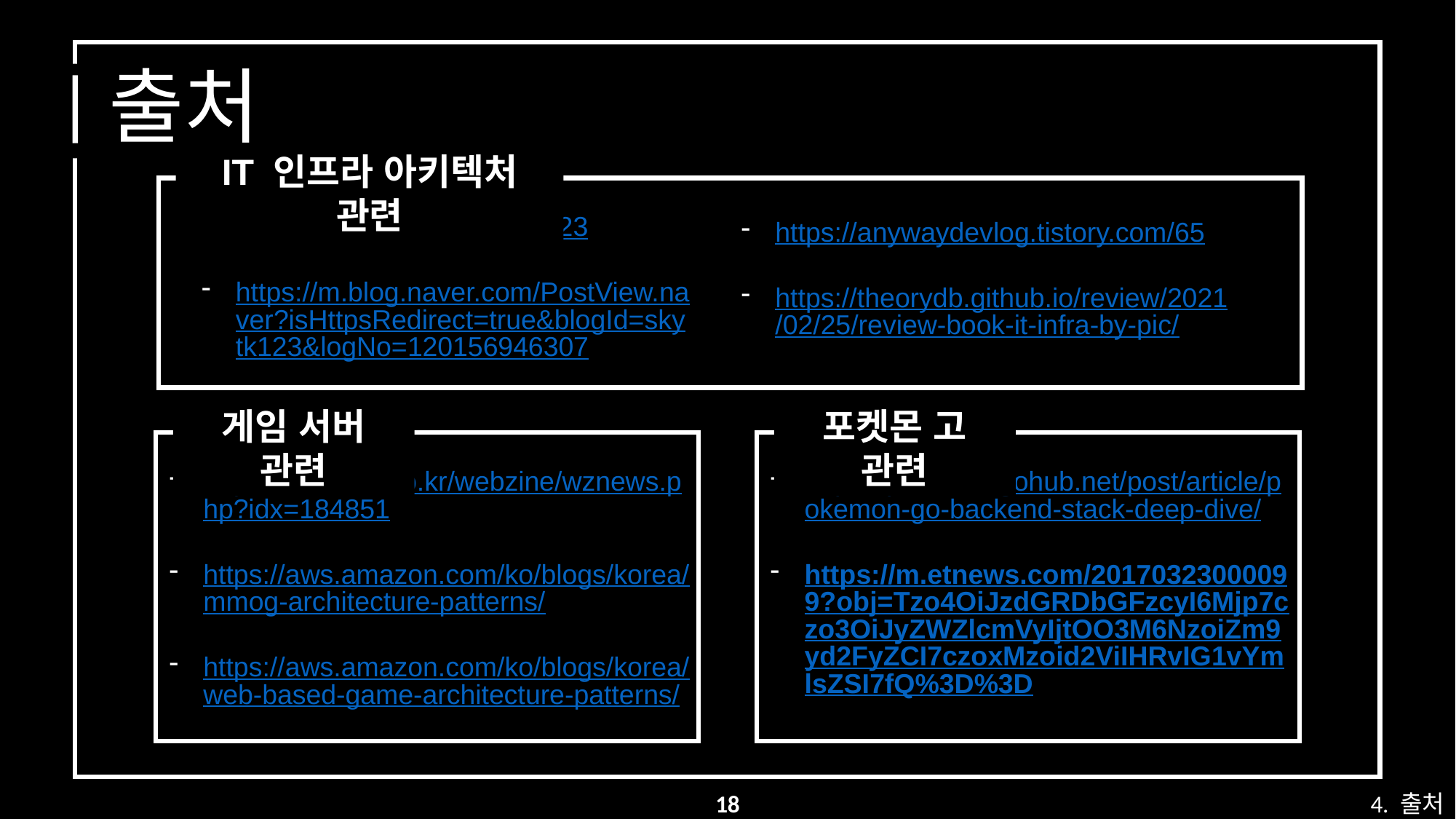

# 출처

IT 인프라 아키텍처 관련

https://dabingk.tistory.com/23

https://m.blog.naver.com/PostView.naver?isHttpsRedirect=true&blogId=skytk123&logNo=120156946307

https://anywaydevlog.tistory.com/65

https://theorydb.github.io/review/2021/02/25/review-book-it-infra-by-pic/

게임 서버 관련
포켓몬 고 관련

https://m.inven.co.kr/webzine/wznews.php?idx=184851

https://aws.amazon.com/ko/blogs/korea/mmog-architecture-patterns/

https://aws.amazon.com/ko/blogs/korea/web-based-game-architecture-patterns/

https://pokemongohub.net/post/article/pokemon-go-backend-stack-deep-dive/

https://m.etnews.com/20170323000099?obj=Tzo4OiJzdGRDbGFzcyI6Mjp7czo3OiJyZWZlcmVyIjtOO3M6NzoiZm9yd2FyZCI7czoxMzoid2ViIHRvIG1vYmlsZSI7fQ%3D%3D

18
4. 출처